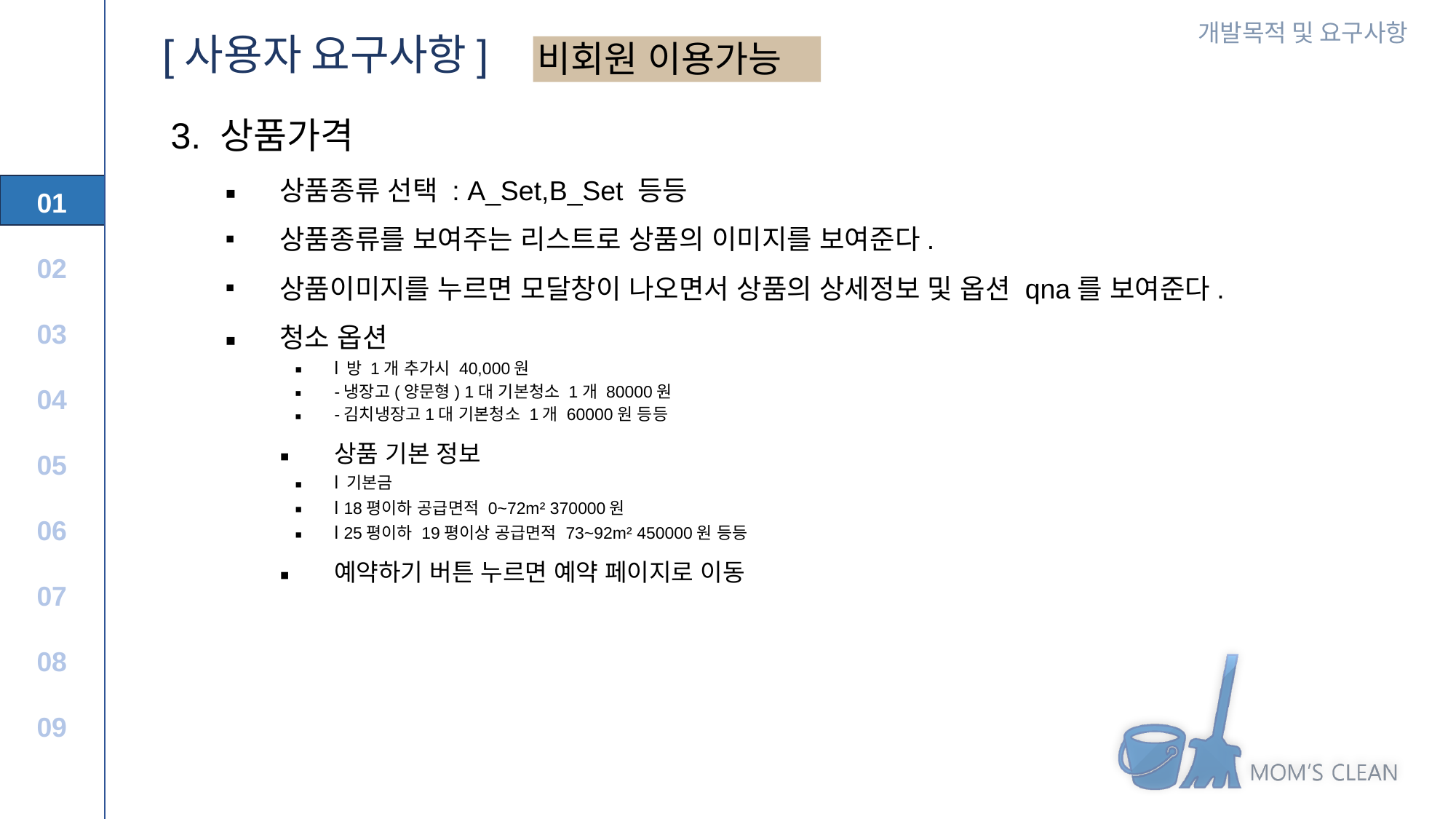

[사용자 요구사항]

비회원 이용가능

3. 상품가격
상품종류 선택 : A_Set,B_Set 등등
상품종류를 보여주는 리스트로 상품의 이미지를 보여준다.
상품이미지를 누르면 모달창이 나오면서 상품의 상세정보 및 옵션 qna를 보여준다.
청소 옵션
l  방 1개 추가시 40,000원
-냉장고(양문형) 1대 기본청소 1개 80000원
-김치냉장고1대 기본청소 1개 60000원 등등
상품 기본 정보
l  기본금
l  18평이하 공급면적 0~72m² 370000원
l  25평이하 19평이상 공급면적 73~92m² 450000원 등등
예약하기 버튼 누르면 예약 페이지로 이동